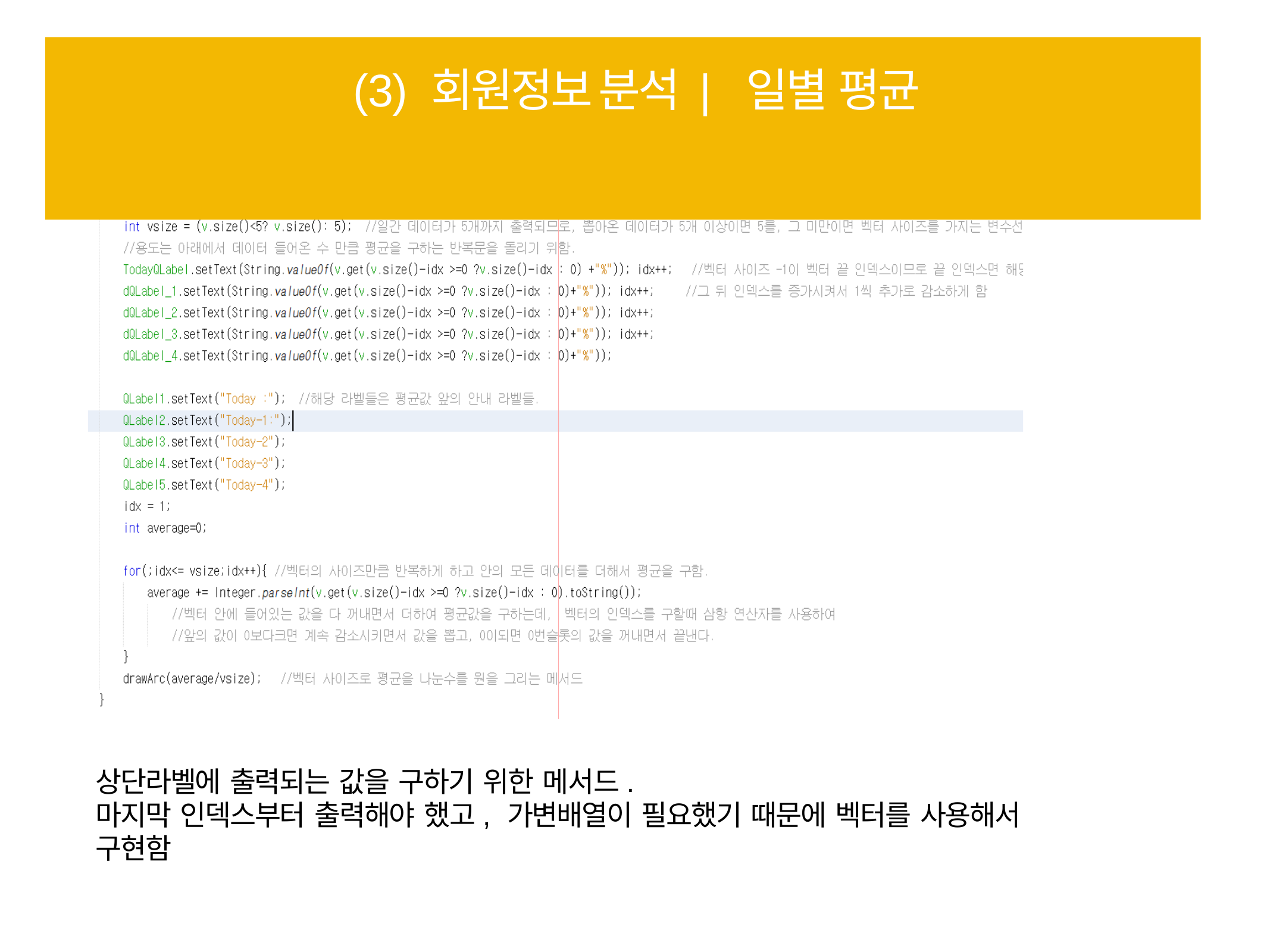

# (3) 회원정보 분석 | 일별 평균

상단라벨에 출력되는 값을 구하기 위한 메서드.
마지막 인덱스부터 출력해야 했고, 가변배열이 필요했기 때문에 벡터를 사용해서 구현함